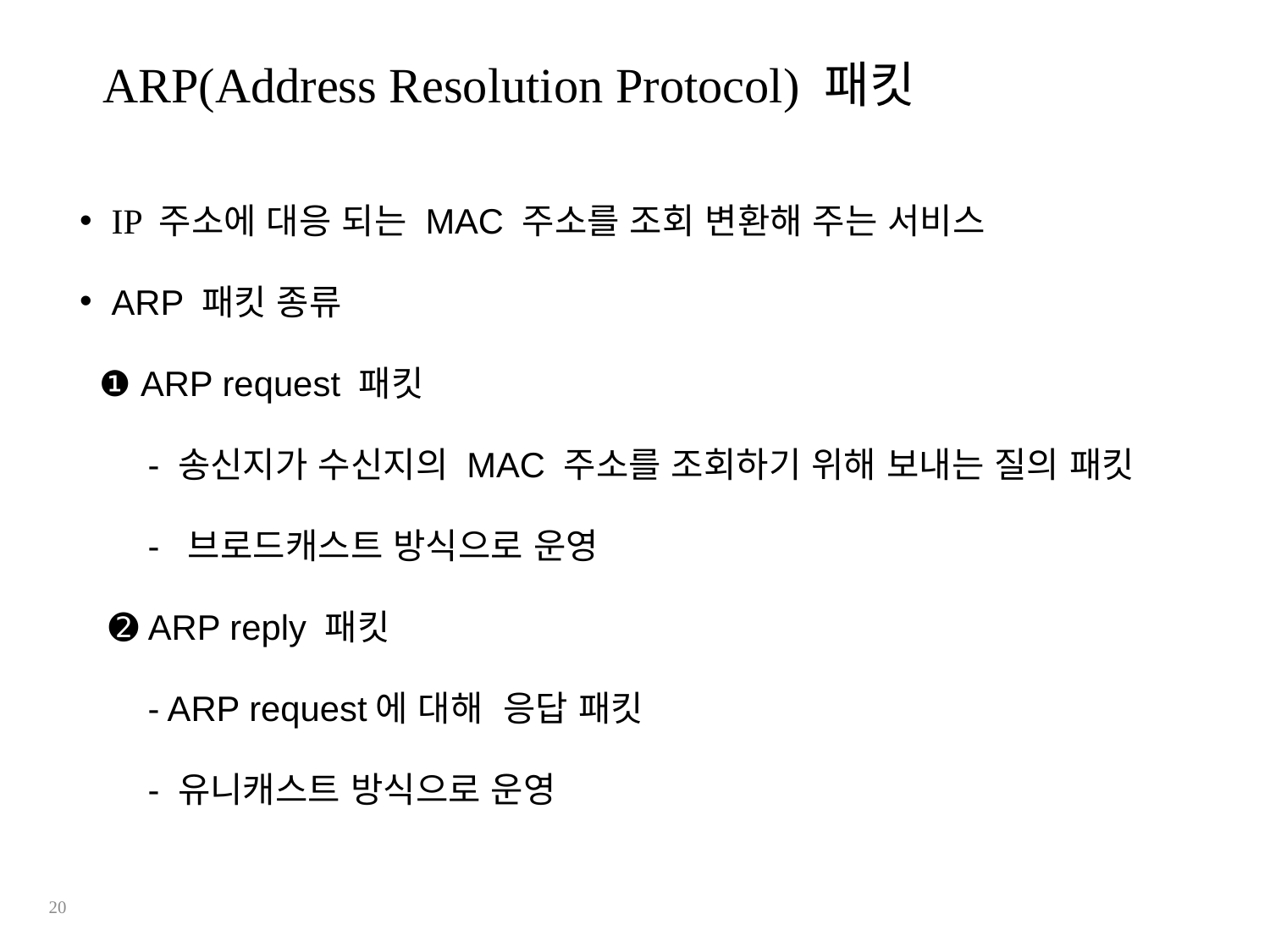

ARP(Address Resolution Protocol) 패킷
IP 주소에 대응 되는 MAC 주소를 조회 변환해 주는 서비스
ARP 패킷 종류
  ❶ ARP request 패킷
       - 송신지가 수신지의 MAC 주소를 조회하기 위해 보내는 질의 패킷
       -  브로드캐스트 방식으로 운영
   ➋ ARP reply 패킷
       - ARP request에 대해  응답 패킷
       - 유니캐스트 방식으로 운영
20